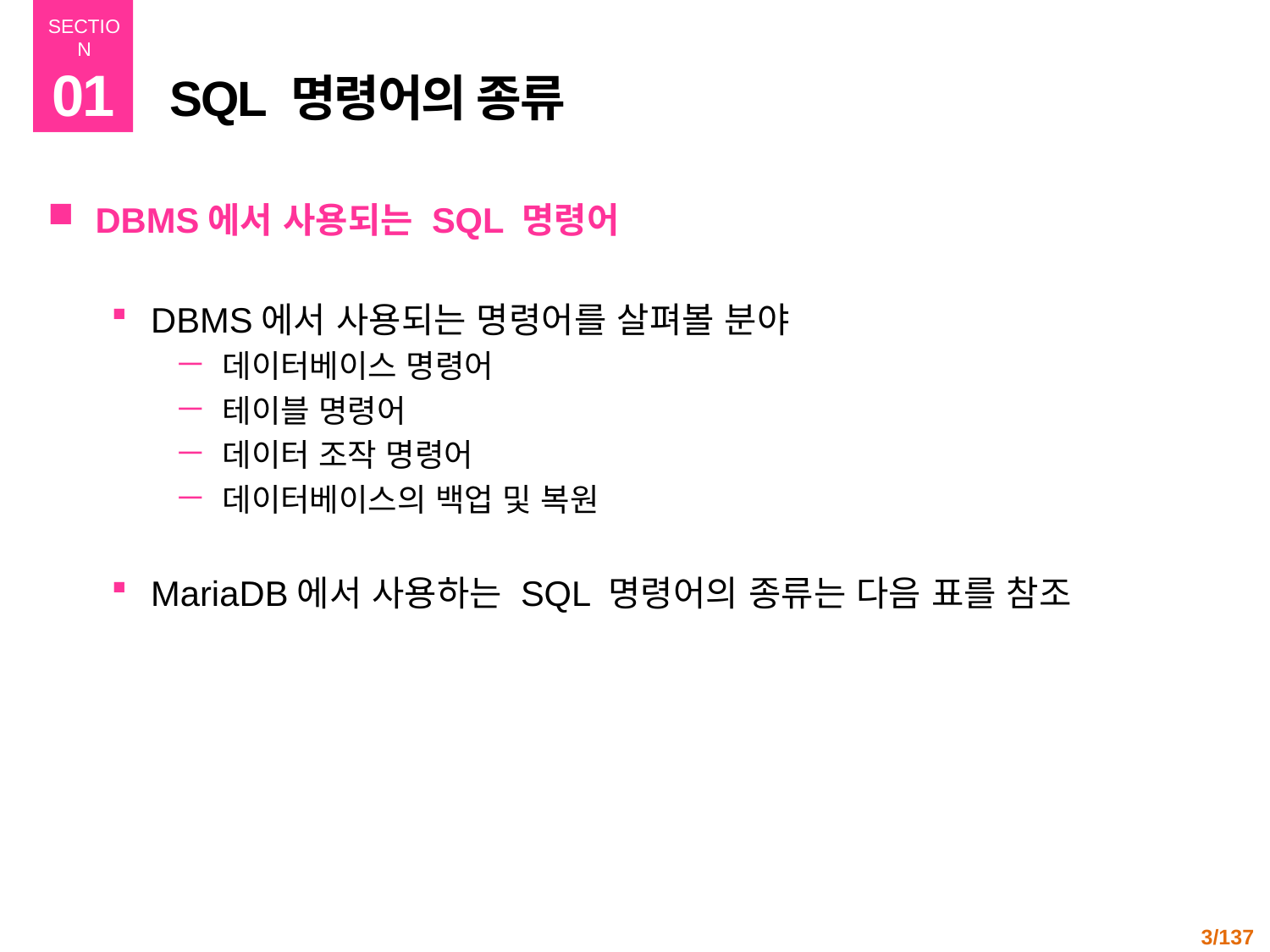

01
# SQL 명령어의 종류
DBMS에서 사용되는 SQL 명령어

DBMS에서 사용되는 명령어를 살펴볼 분야
데이터베이스 명령어
테이블 명령어
데이터 조작 명령어
데이터베이스의 백업 및 복원

MariaDB에서 사용하는 SQL 명령어의 종류는 다음 표를 참조